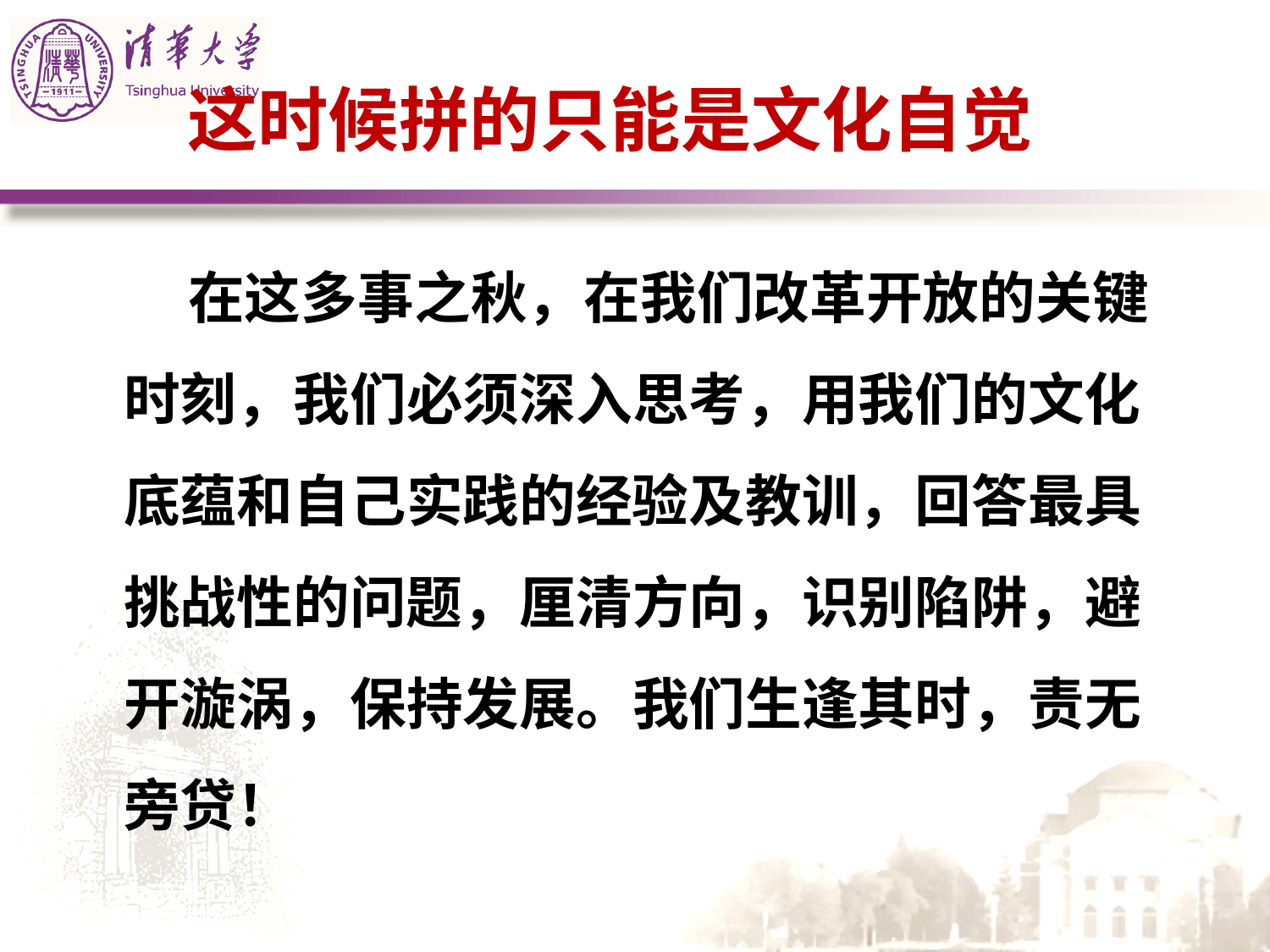

# 这时候拼的只能是文化自觉
在这多事之秋，在我们改革开放的关键时刻，我们必须深入思考，用我们的文化底蕴和自己实践的经验及教训，回答最具挑战性的问题，厘清方向，识别陷阱，避开漩涡，保持发展。我们生逢其时，责无旁贷！